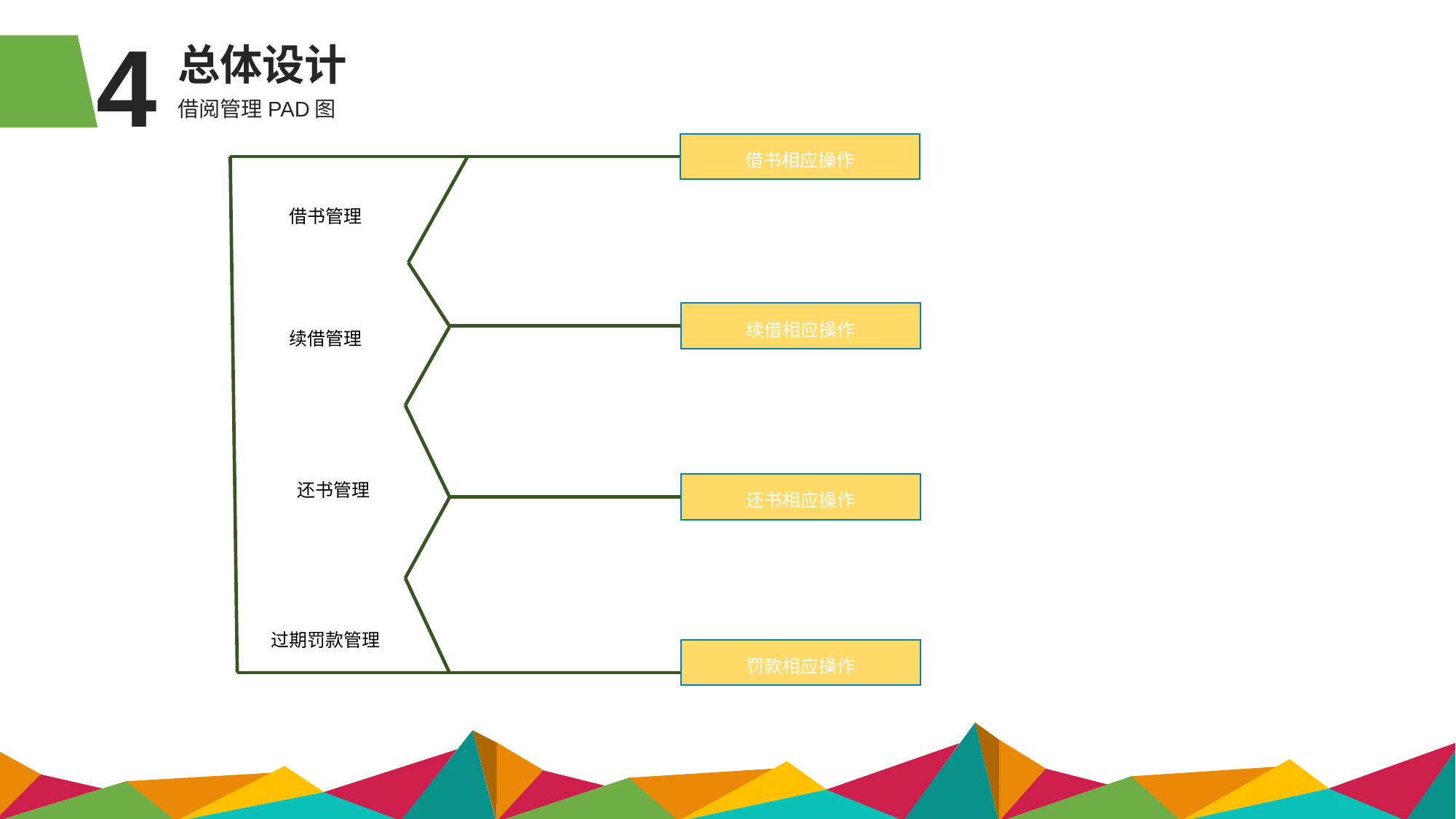

4
总体设计
借阅管理PAD图
借书相应操作
借书管理
续借相应操作
续借管理
还书管理
还书相应操作
过期罚款管理
罚款相应操作